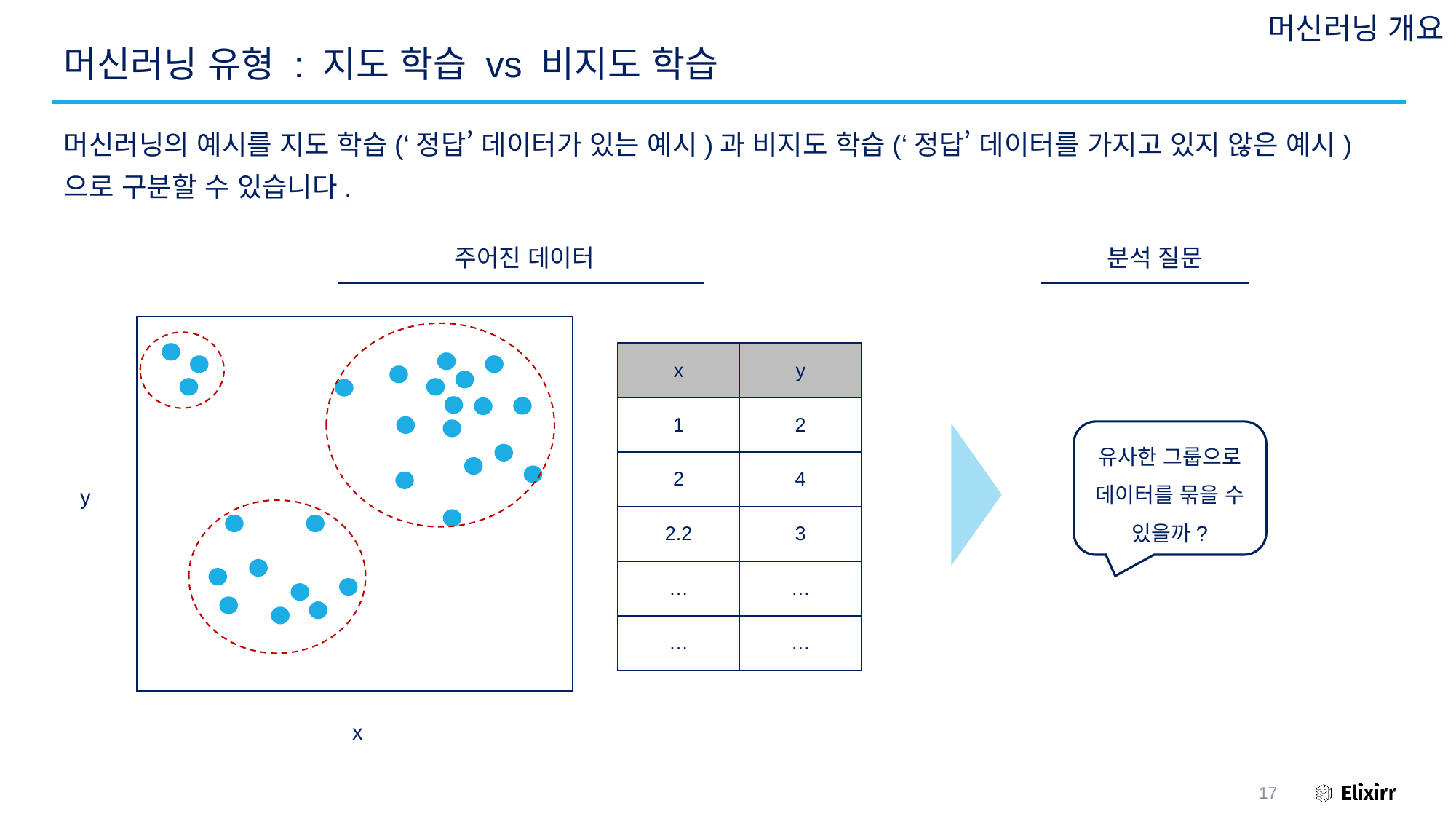

머신러닝 개요
# 머신러닝 유형 : 지도 학습 vs 비지도 학습
머신러닝의 예시를 지도 학습(‘정답’ 데이터가 있는 예시)과 비지도 학습(‘정답’ 데이터를 가지고 있지 않은 예시)으로 구분할 수 있습니다.
주어진 데이터
분석 질문

| x | y |
| --- | --- |
| 1 | 2 |
| 2 | 4 |
| 2.2 | 3 |
| … | … |
| … | … |

유사한 그룹으로 데이터를 묶을 수 있을까?

y

x
17